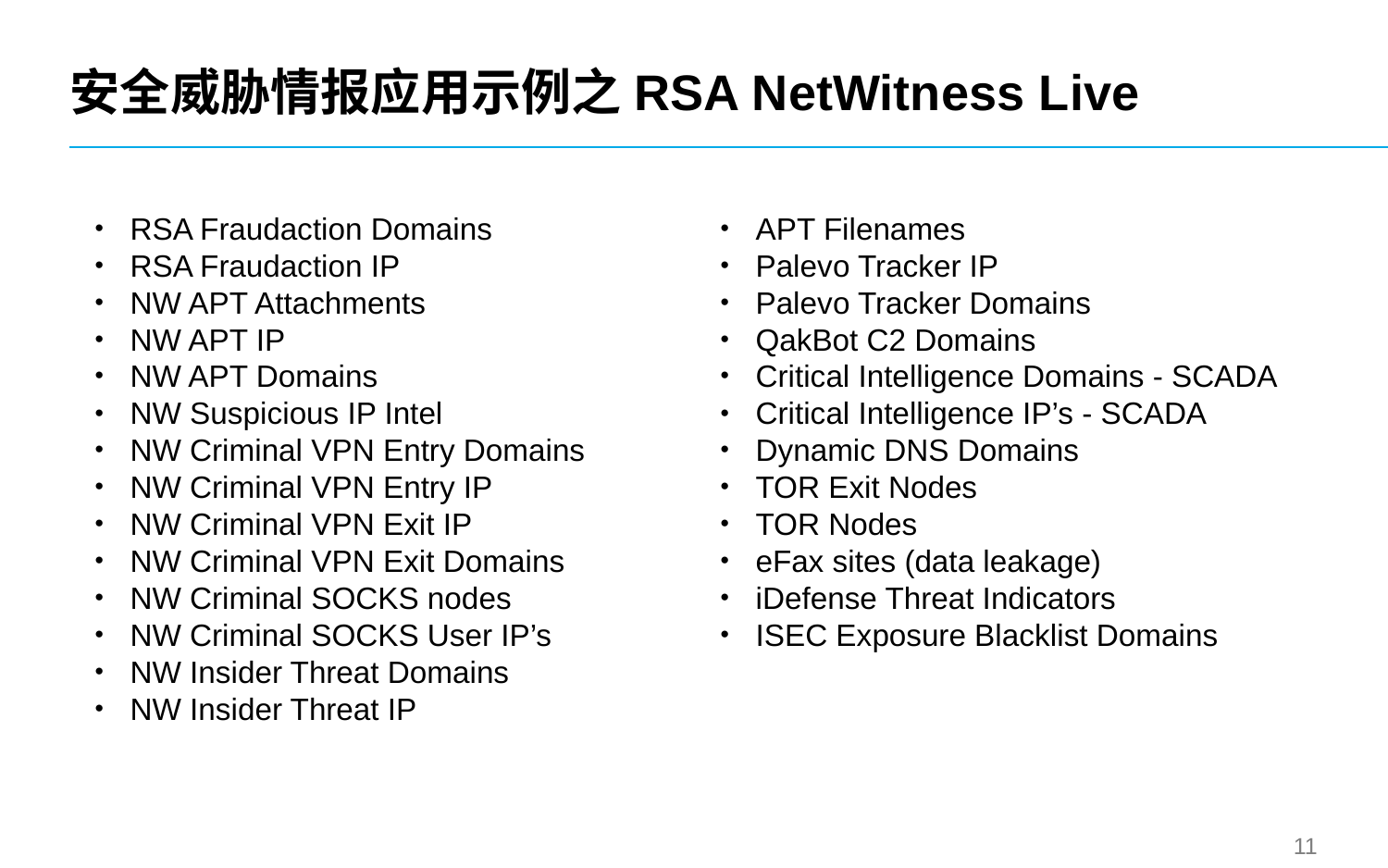

# 安全威胁情报应用示例之RSA NetWitness Live
RSA Fraudaction Domains
RSA Fraudaction IP
NW APT Attachments
NW APT IP
NW APT Domains
NW Suspicious IP Intel
NW Criminal VPN Entry Domains
NW Criminal VPN Entry IP
NW Criminal VPN Exit IP
NW Criminal VPN Exit Domains
NW Criminal SOCKS nodes
NW Criminal SOCKS User IP’s
NW Insider Threat Domains
NW Insider Threat IP

APT Filenames
Palevo Tracker IP
Palevo Tracker Domains
QakBot C2 Domains
Critical Intelligence Domains - SCADA
Critical Intelligence IP’s - SCADA
Dynamic DNS Domains
TOR Exit Nodes
TOR Nodes
eFax sites (data leakage)
iDefense Threat Indicators
ISEC Exposure Blacklist Domains